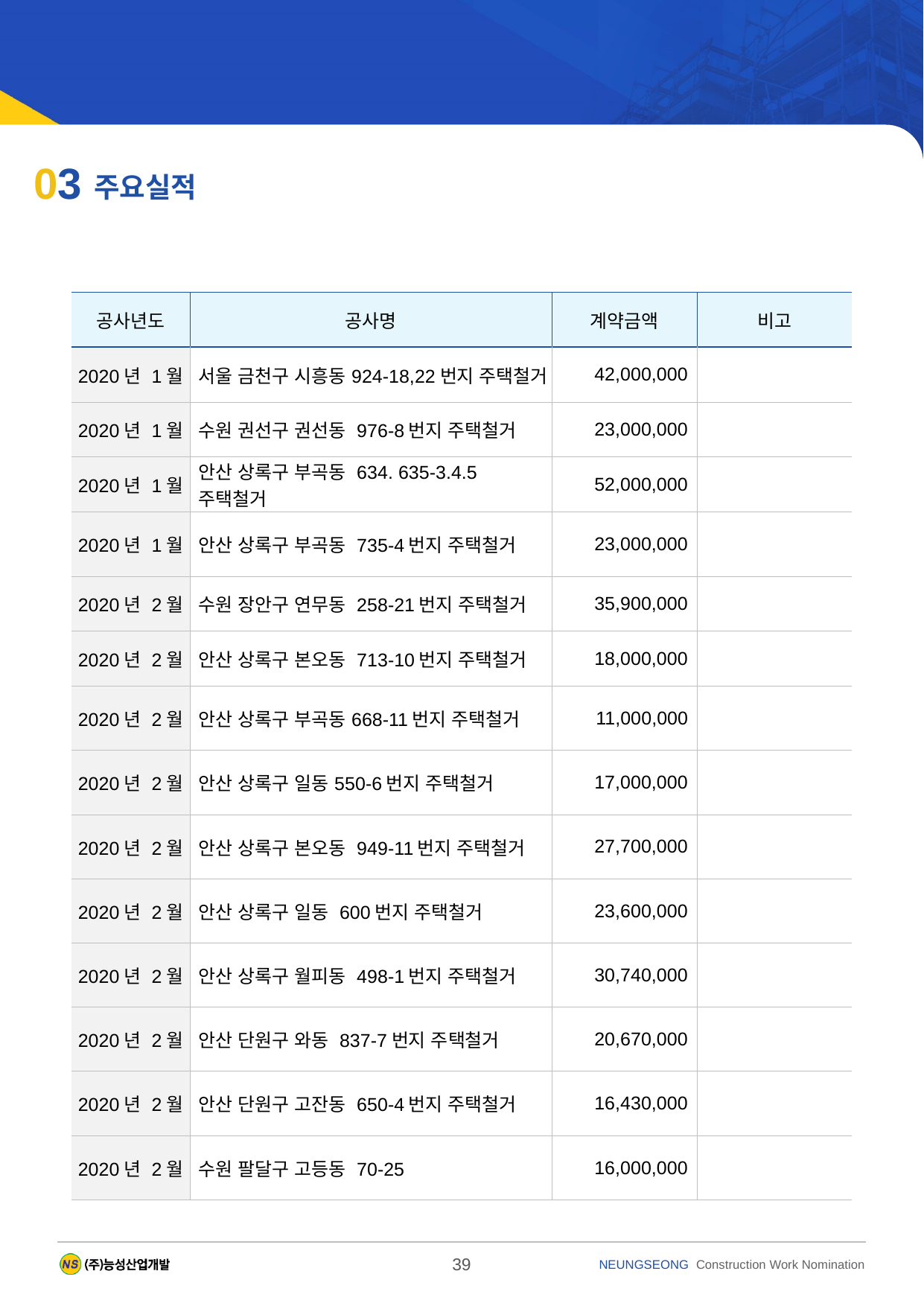

03
주요실적
| 공사년도 | 공사명 | 계약금액 | 비고 |
| --- | --- | --- | --- |
| 2020년 1월 | 서울 금천구 시흥동924-18,22번지 주택철거 | 42,000,000 |  |
| 2020년 1월 | 수원 권선구 권선동 976-8번지 주택철거 | 23,000,000 |  |
| 2020년 1월 | 안산 상록구 부곡동 634. 635-3.4.5 주택철거 | 52,000,000 |  |
| 2020년 1월 | 안산 상록구 부곡동 735-4번지 주택철거 | 23,000,000 |  |
| 2020년 2월 | 수원 장안구 연무동 258-21번지 주택철거 | 35,900,000 |  |
| 2020년 2월 | 안산 상록구 본오동 713-10번지 주택철거 | 18,000,000 |  |
| 2020년 2월 | 안산 상록구 부곡동668-11번지 주택철거 | 11,000,000 |  |
| 2020년 2월 | 안산 상록구 일동550-6번지 주택철거 | 17,000,000 |  |
| 2020년 2월 | 안산 상록구 본오동 949-11번지 주택철거 | 27,700,000 |  |
| 2020년 2월 | 안산 상록구 일동 600번지 주택철거 | 23,600,000 |  |
| 2020년 2월 | 안산 상록구 월피동 498-1번지 주택철거 | 30,740,000 |  |
| 2020년 2월 | 안산 단원구 와동 837-7번지 주택철거 | 20,670,000 |  |
| 2020년 2월 | 안산 단원구 고잔동 650-4번지 주택철거 | 16,430,000 |  |
| 2020년 2월 | 수원 팔달구 고등동 70-25 | 16,000,000 |  |